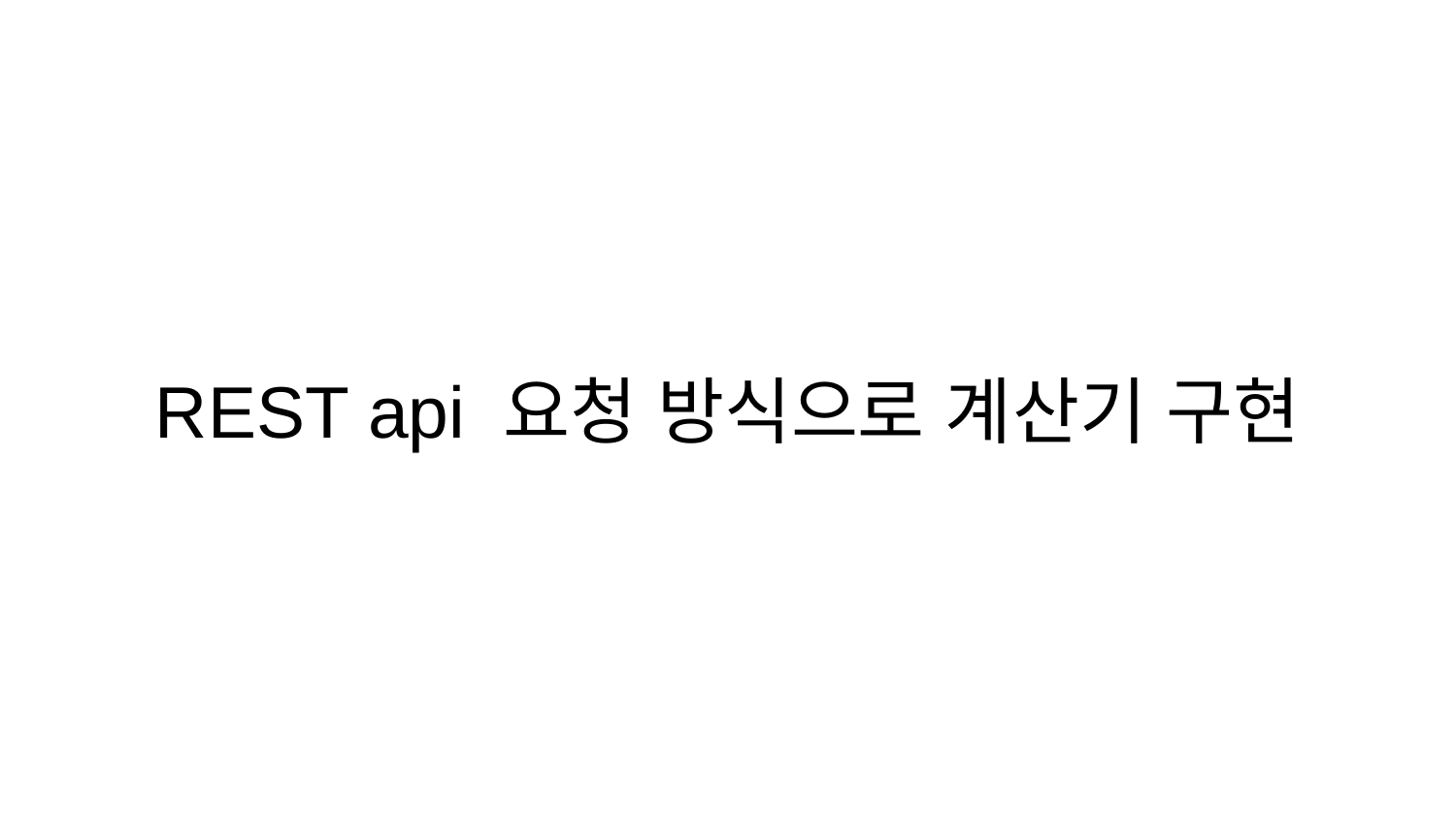

# REST api 요청 방식으로 계산기 구현